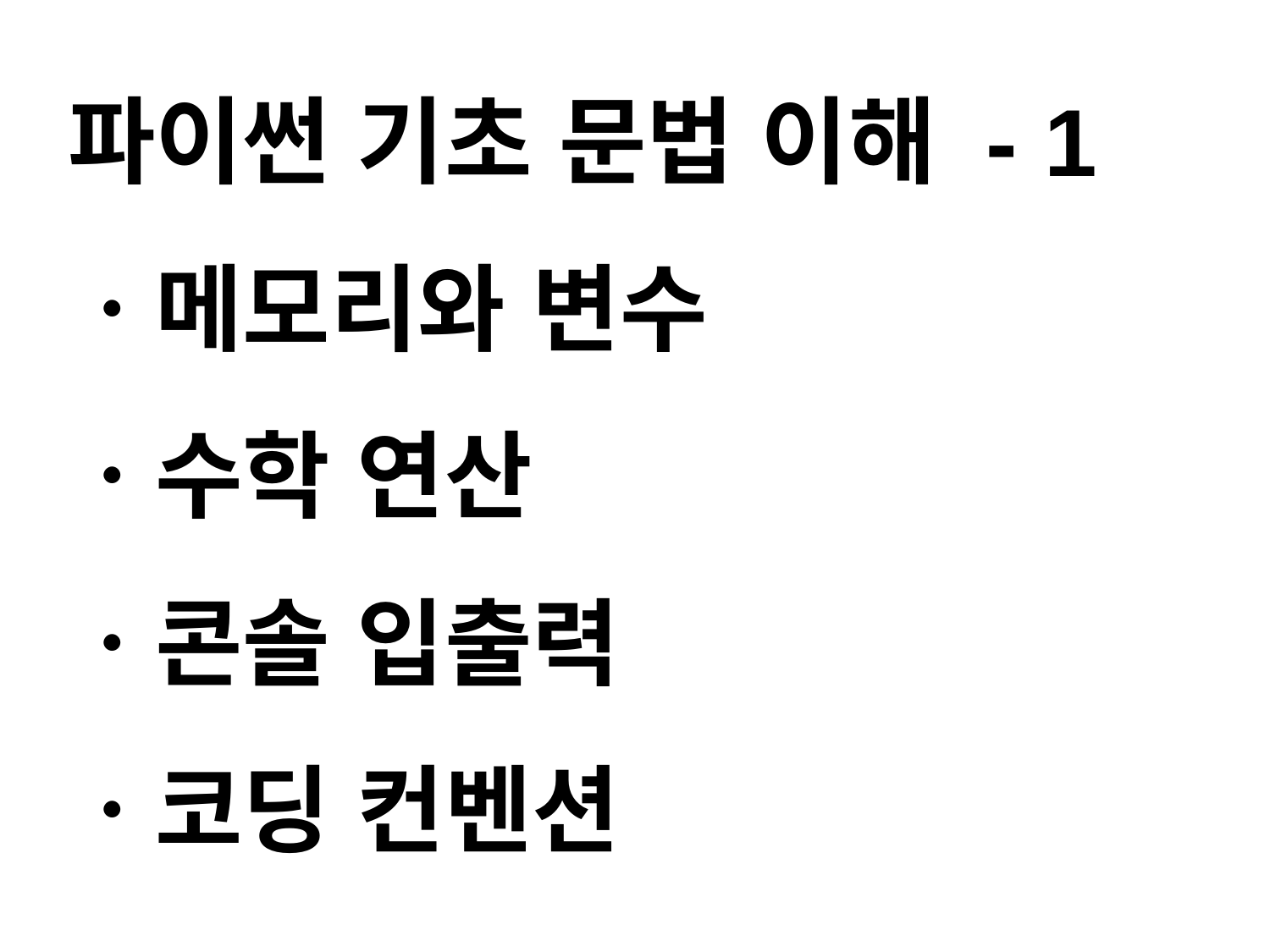

파이썬 기초 문법 이해 - 1
ㆍ메모리와 변수
ㆍ수학 연산
ㆍ콘솔 입출력
ㆍ코딩 컨벤션